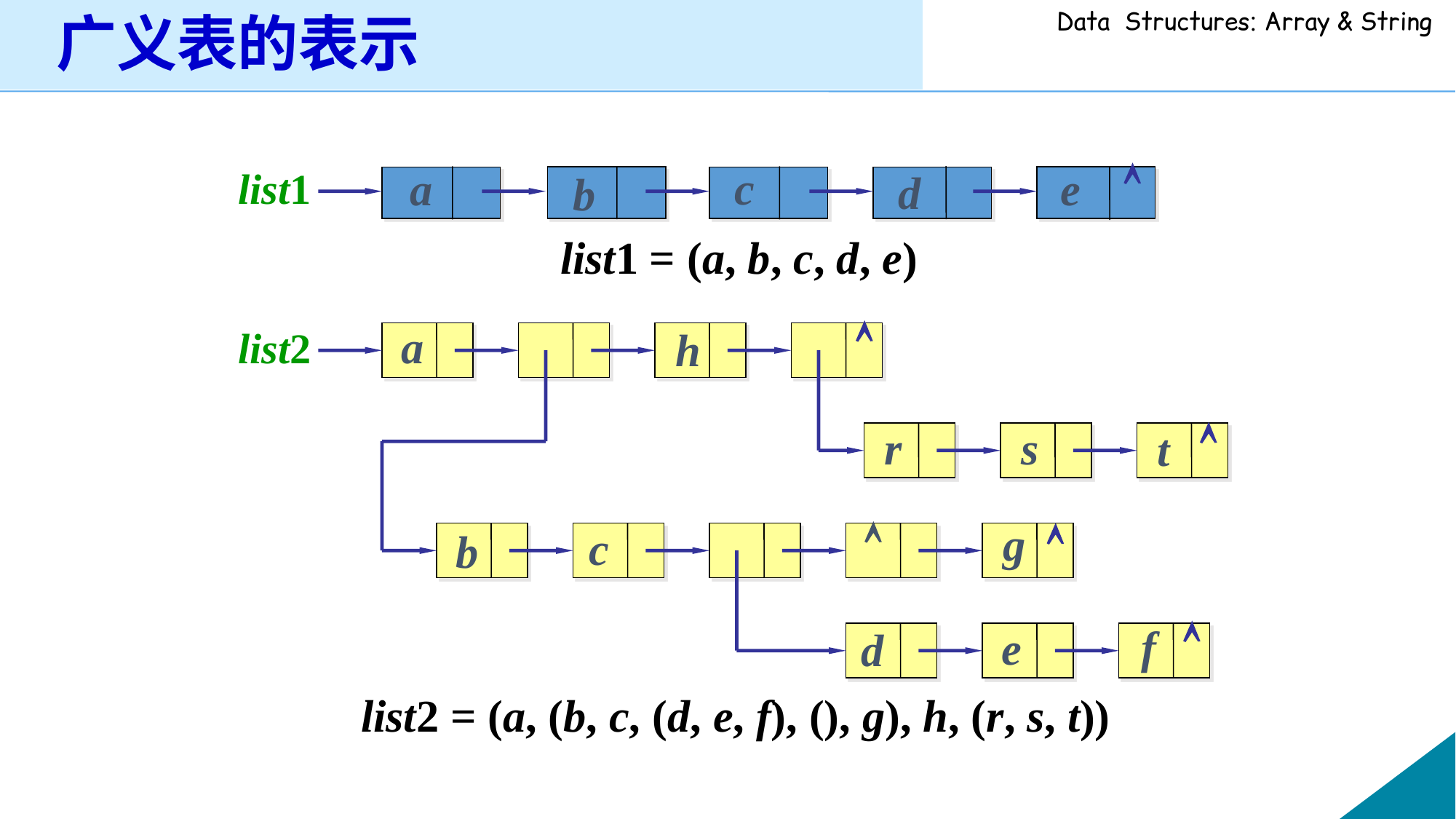

广义表的表示
∧
c
a
e
list1
d
b

list1 = (a, b, c, d, e)
∧
a
list2
h

∧
r
s
t

∧
g
∧
c
b

∧
f
e
d

list2 = (a, (b, c, (d, e, f), (), g), h, (r, s, t))